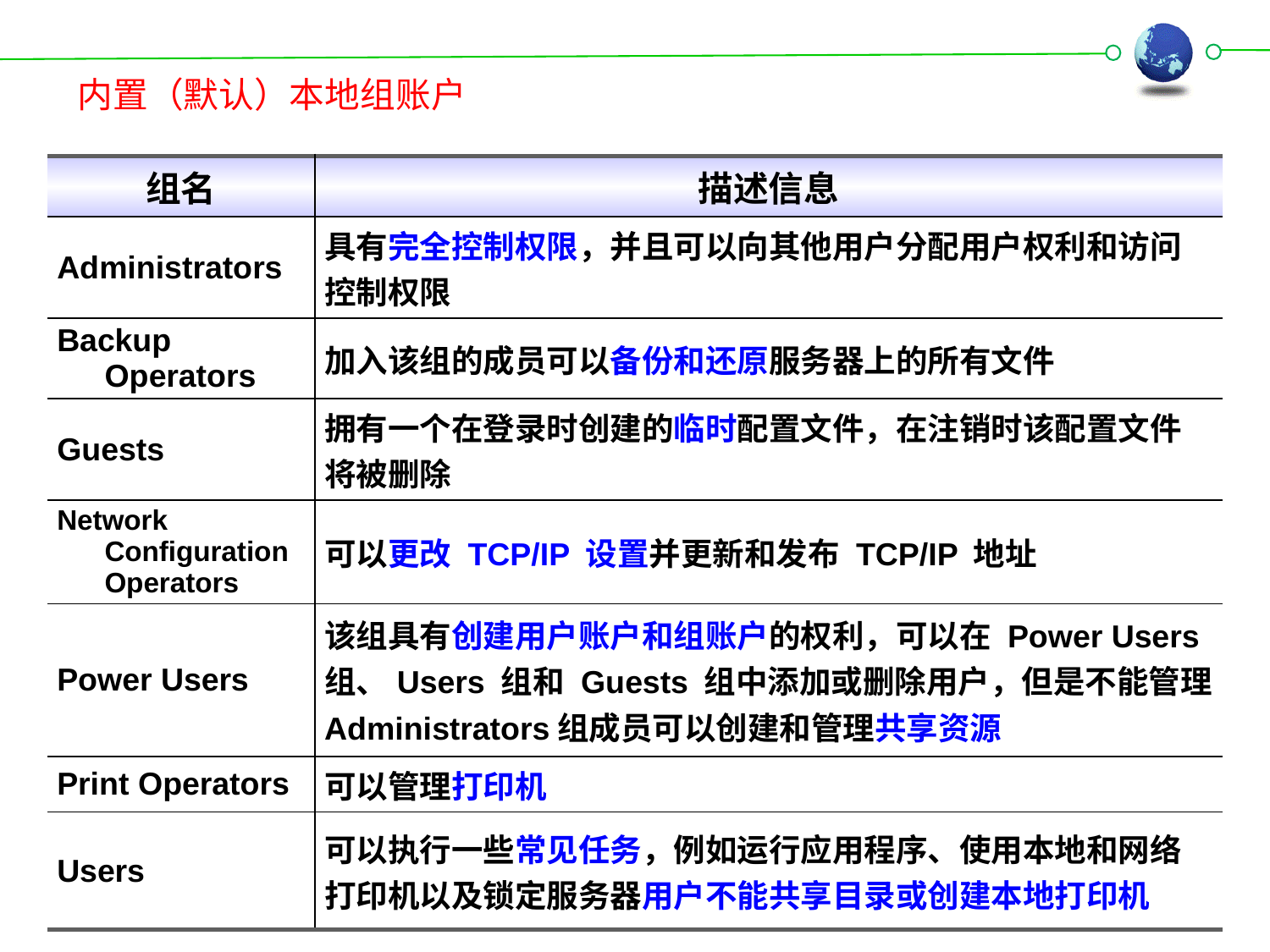

内置（默认）本地组账户
| 组名 | 描述信息 |
| --- | --- |
| Administrators | 具有完全控制权限，并且可以向其他用户分配用户权利和访问控制权限 |
| Backup Operators | 加入该组的成员可以备份和还原服务器上的所有文件 |
| Guests | 拥有一个在登录时创建的临时配置文件，在注销时该配置文件将被删除 |
| Network Configuration Operators | 可以更改 TCP/IP 设置并更新和发布 TCP/IP 地址 |
| Power Users | 该组具有创建用户账户和组账户的权利，可以在 Power Users 组、Users 组和 Guests 组中添加或删除用户，但是不能管理Administrators组成员可以创建和管理共享资源 |
| Print Operators | 可以管理打印机 |
| Users | 可以执行一些常见任务，例如运行应用程序、使用本地和网络打印机以及锁定服务器用户不能共享目录或创建本地打印机 |